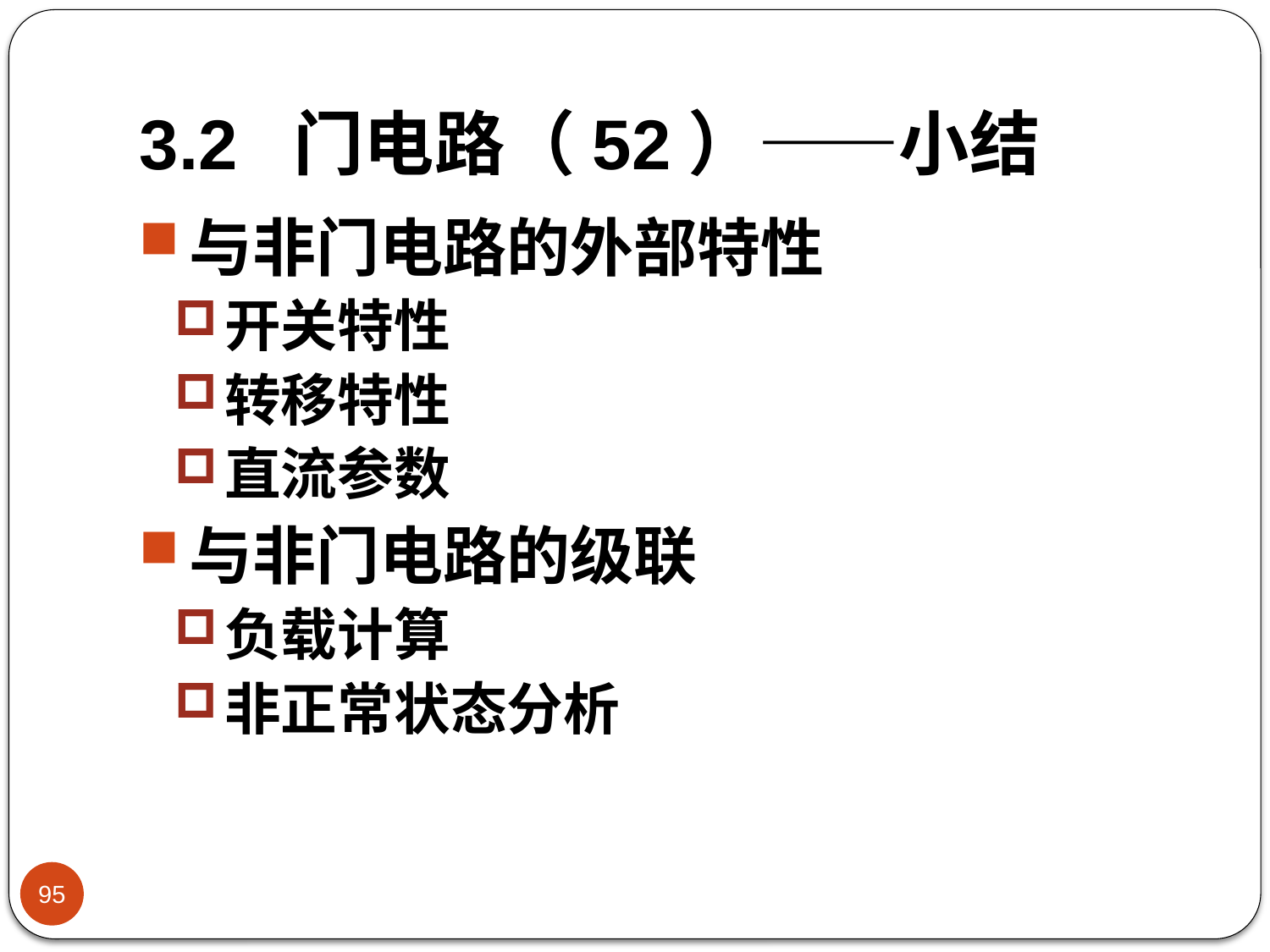

# 3.2  门电路（52）——小结
与非门电路的外部特性
开关特性
转移特性
直流参数
与非门电路的级联
负载计算
非正常状态分析
95